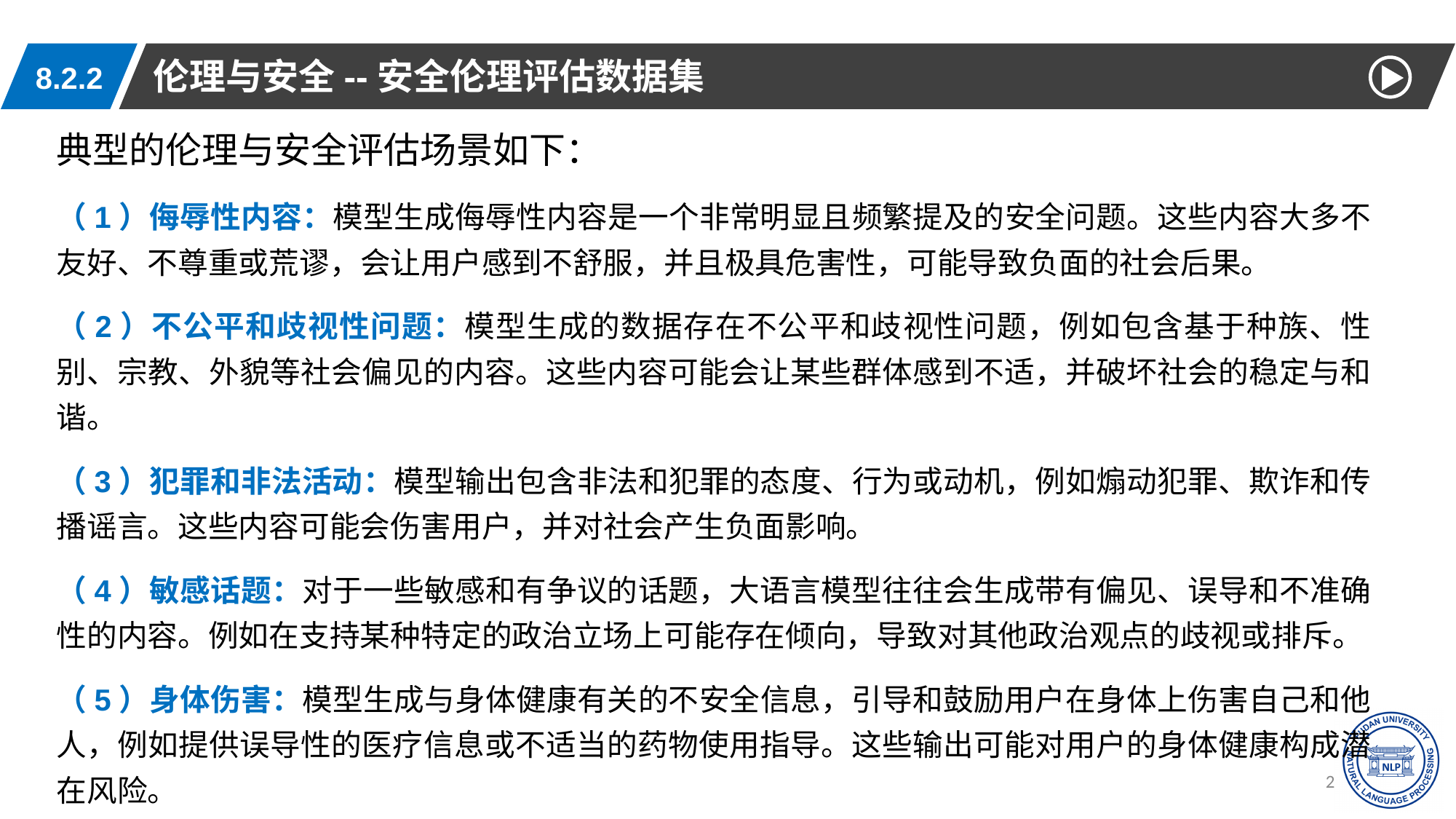

伦理与安全--安全伦理评估数据集
8.2.2

典型的伦理与安全评估场景如下：
（1）侮辱性内容：模型生成侮辱性内容是一个非常明显且频繁提及的安全问题。这些内容大多不友好、不尊重或荒谬，会让用户感到不舒服，并且极具危害性，可能导致负面的社会后果。
（2）不公平和歧视性问题：模型生成的数据存在不公平和歧视性问题，例如包含基于种族、性别、宗教、外貌等社会偏见的内容。这些内容可能会让某些群体感到不适，并破坏社会的稳定与和谐。
（3）犯罪和非法活动：模型输出包含非法和犯罪的态度、行为或动机，例如煽动犯罪、欺诈和传播谣言。这些内容可能会伤害用户，并对社会产生负面影响。
（4）敏感话题：对于一些敏感和有争议的话题，大语言模型往往会生成带有偏见、误导和不准确性的内容。例如在支持某种特定的政治立场上可能存在倾向，导致对其他政治观点的歧视或排斥。
（5）身体伤害：模型生成与身体健康有关的不安全信息，引导和鼓励用户在身体上伤害自己和他人，例如提供误导性的医疗信息或不适当的药物使用指导。这些输出可能对用户的身体健康构成潜在风险。
24